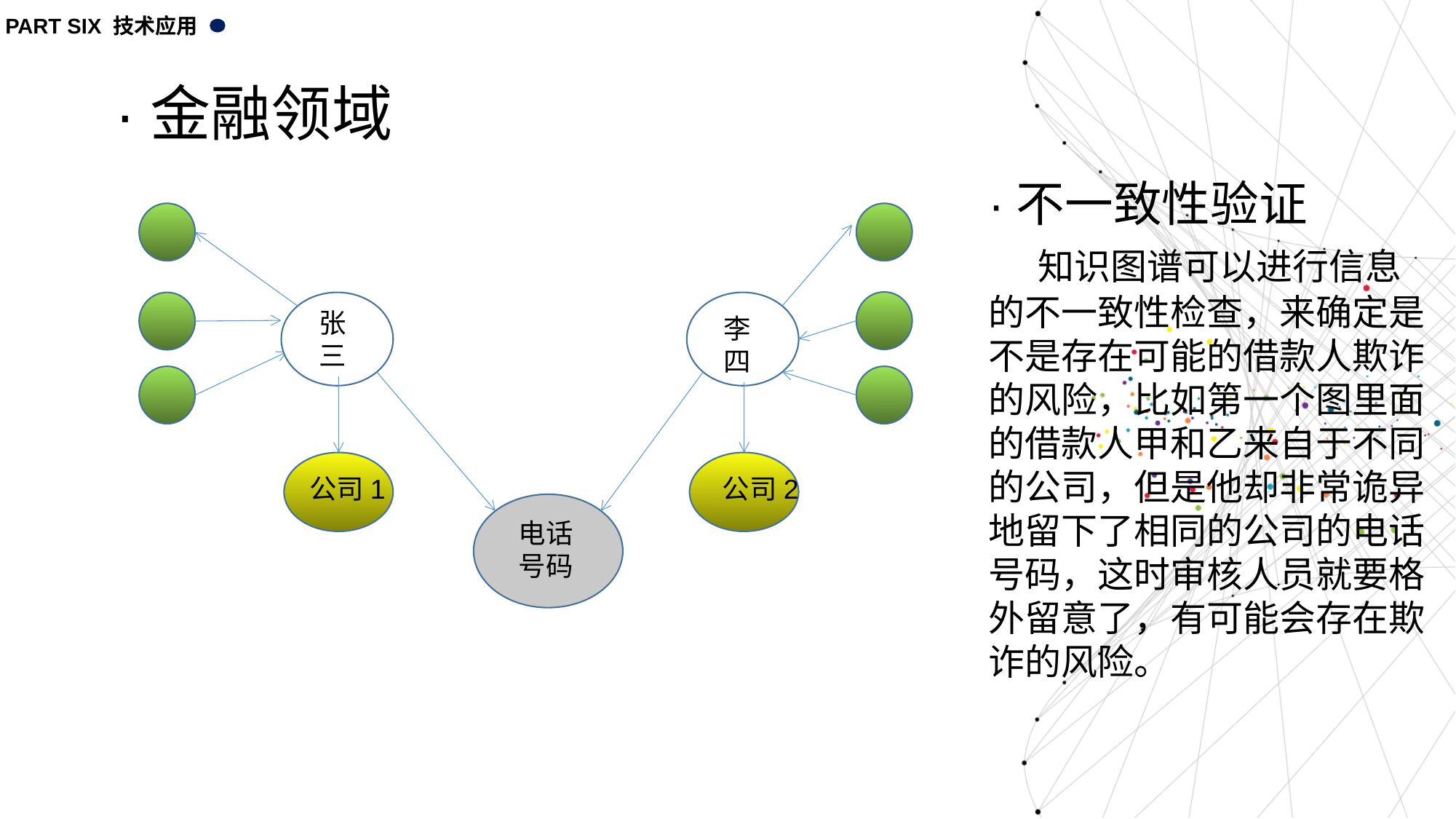

PART SIX 技术应用

·金融领域
·不一致性验证
    知识图谱可以进行信息的不一致性检查，来确定是不是存在可能的借款人欺诈的风险，比如第一个图里面的借款人甲和乙来自于不同的公司，但是他却非常诡异地留下了相同的公司的电话号码，这时审核人员就要格外留意了，有可能会存在欺诈的风险。

张三
李四

公司1
公司2

电话号码